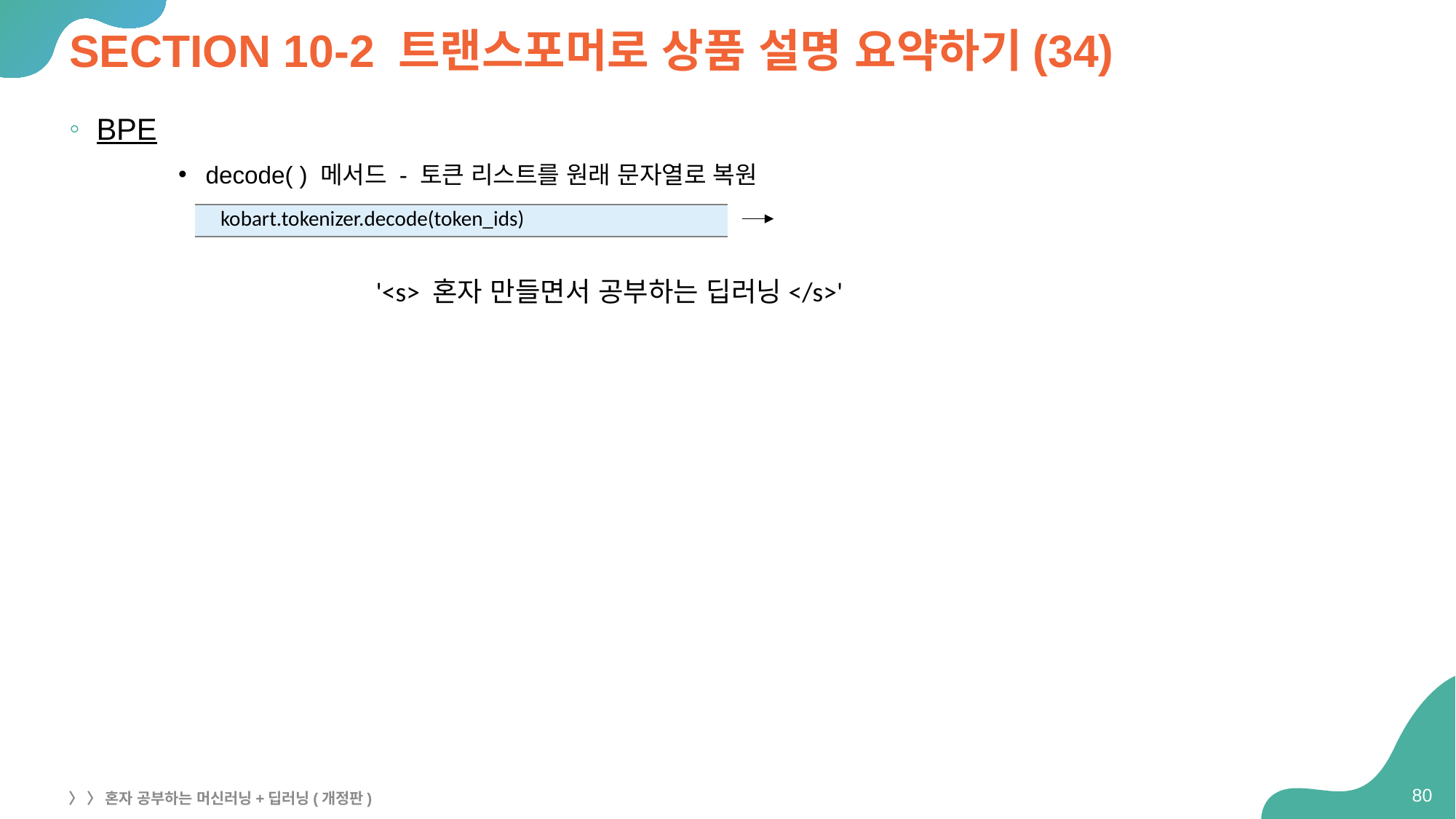

# SECTION 10-2 트랜스포머로 상품 설명 요약하기(34)
BPE
decode( ) 메서드 - 토큰 리스트를 원래 문자열로 복원
| kobart.tokenizer.decode(token\_ids) |
| --- |
'<s> 혼자 만들면서 공부하는 딥러닝</s>'
80
〉 〉 혼자 공부하는 머신러닝+딥러닝(개정판)